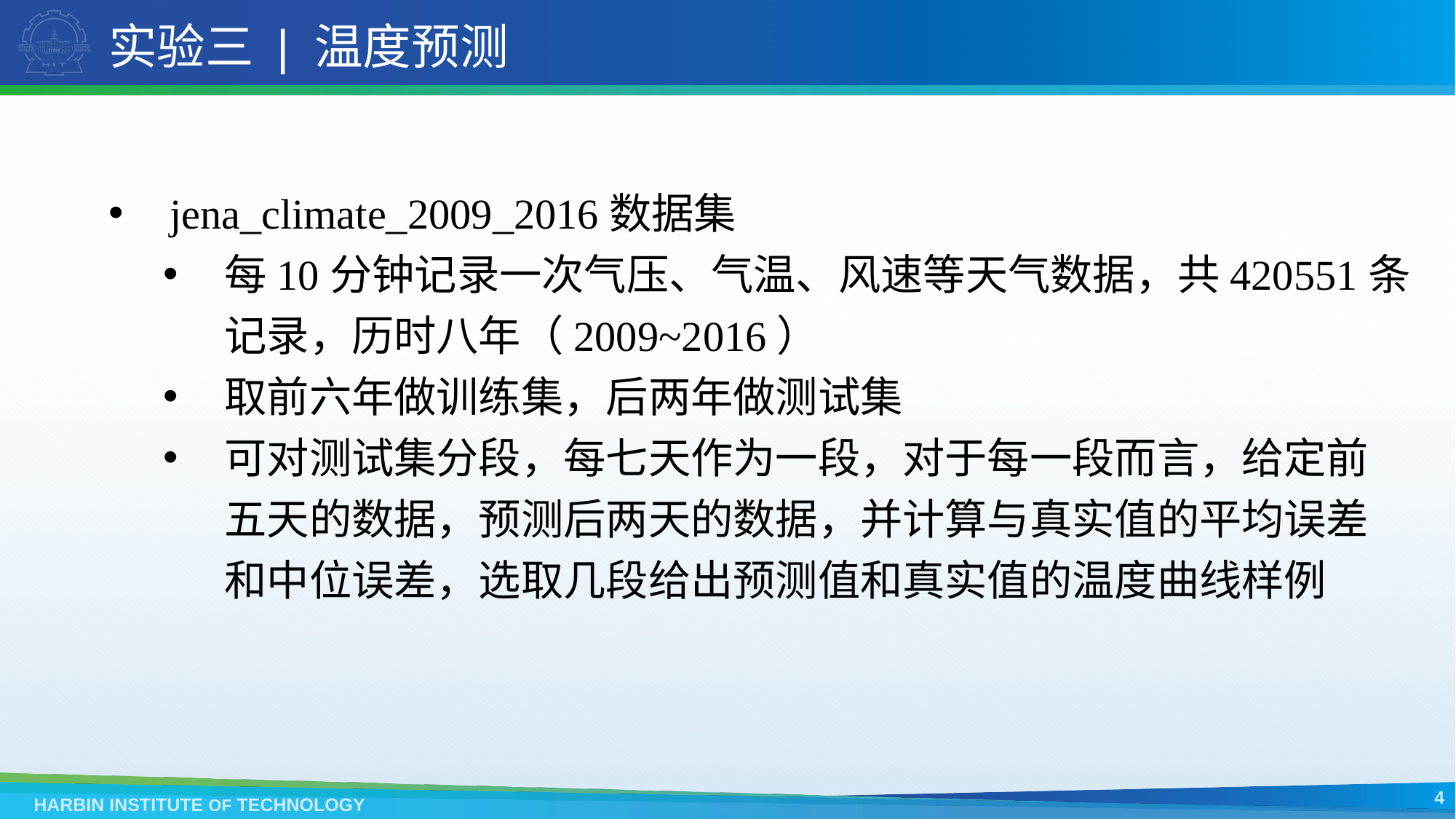

# 实验三 | 温度预测
jena_climate_2009_2016数据集
每10分钟记录一次气压、气温、风速等天气数据，共420551条记录，历时八年（2009~2016）
取前六年做训练集，后两年做测试集
可对测试集分段，每七天作为一段，对于每一段而言，给定前五天的数据，预测后两天的数据，并计算与真实值的平均误差和中位误差，选取几段给出预测值和真实值的温度曲线样例
4
HARBIN INSTITUTE OF TECHNOLOGY